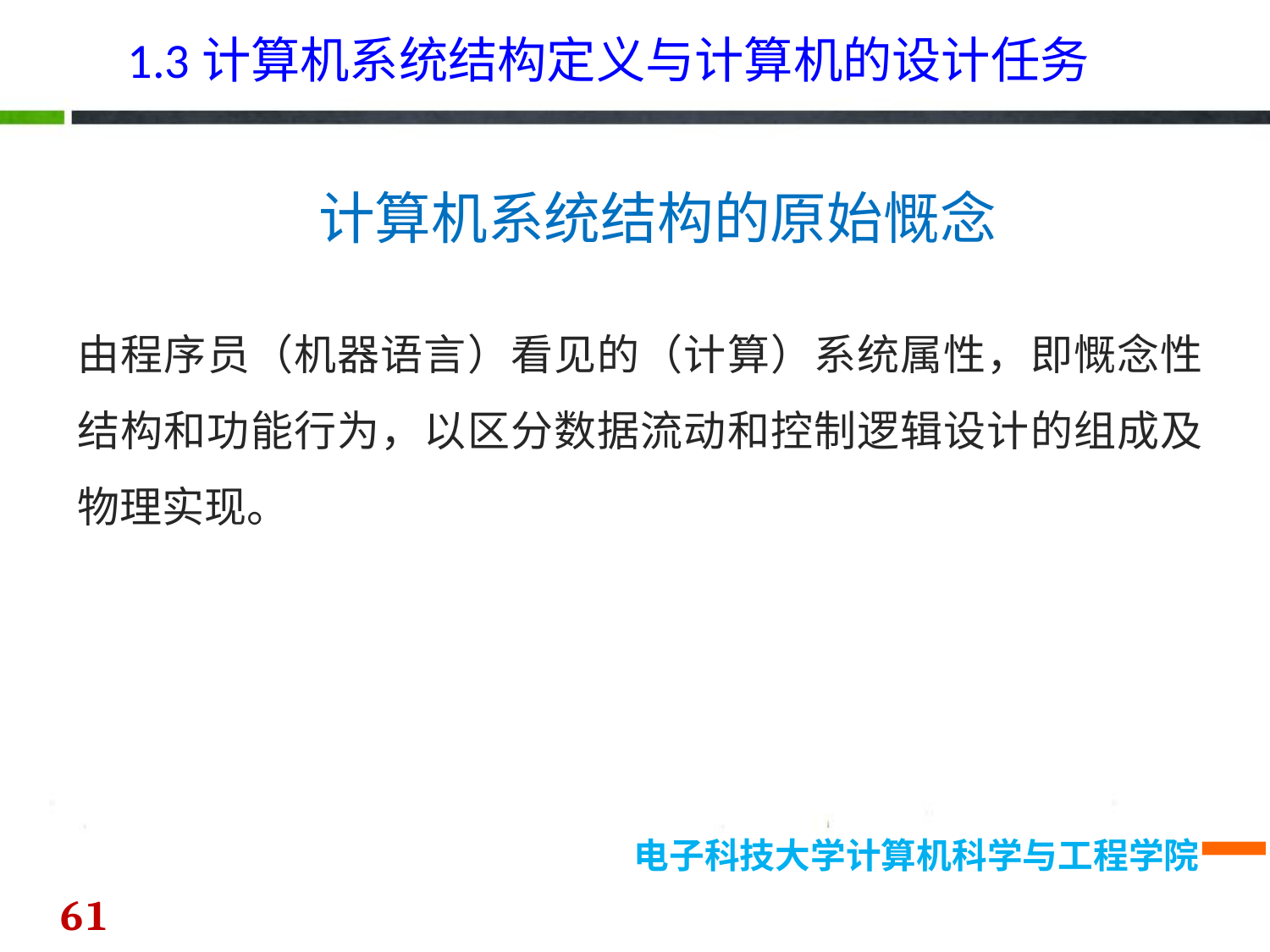

1.3计算机系统结构定义与计算机的设计任务
计算机系统结构的原始慨念
由程序员（机器语言）看见的（计算）系统属性，即慨念性结构和功能行为，以区分数据流动和控制逻辑设计的组成及物理实现。